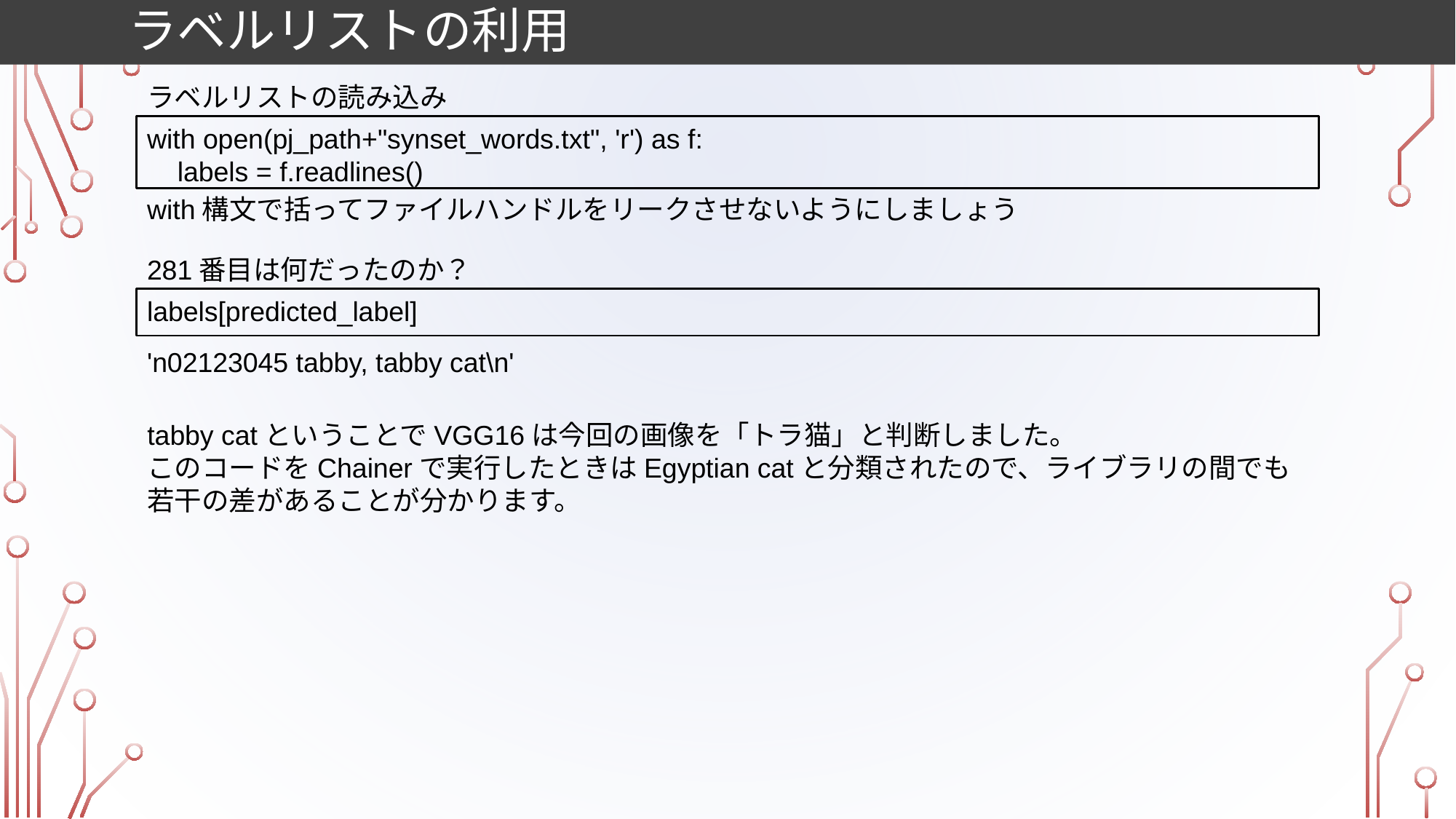

# ラベルリストの利用
ラベルリストの読み込み
with open(pj_path+"synset_words.txt", 'r') as f:
    labels = f.readlines()
with構文で括ってファイルハンドルをリークさせないようにしましょう
281番目は何だったのか？
labels[predicted_label]
'n02123045 tabby, tabby cat\n'
tabby catということでVGG16は今回の画像を「トラ猫」と判断しました。
このコードをChainerで実行したときはEgyptian catと分類されたので、ライブラリの間でも若干の差があることが分かります。